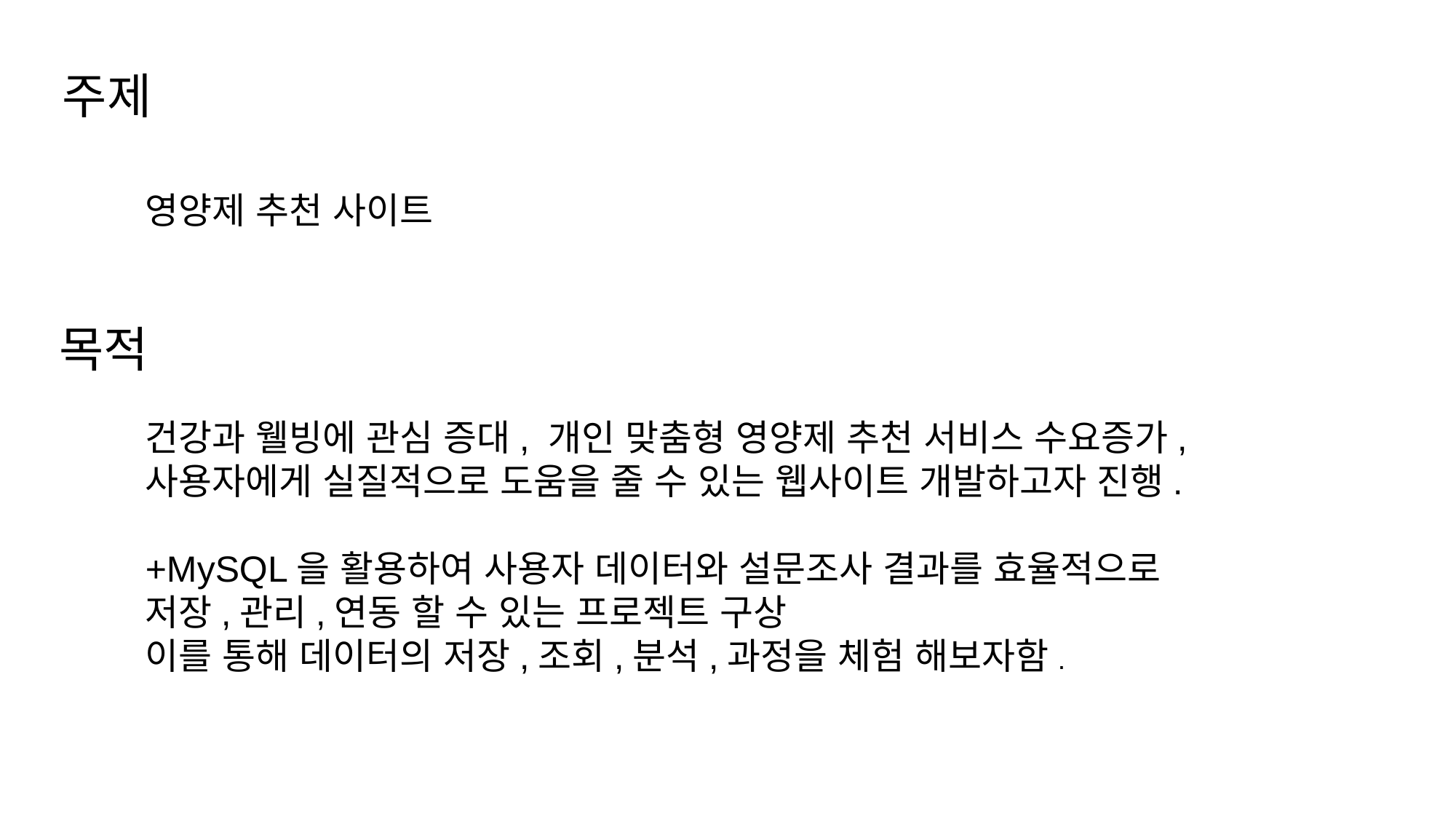

주제
영양제 추천 사이트
목적
건강과 웰빙에 관심 증대, 개인 맞춤형 영양제 추천 서비스 수요증가,
사용자에게 실질적으로 도움을 줄 수 있는 웹사이트 개발하고자 진행.
+MySQL을 활용하여 사용자 데이터와 설문조사 결과를 효율적으로
저장,관리,연동 할 수 있는 프로젝트 구상
이를 통해 데이터의 저장,조회,분석,과정을 체험 해보자함.